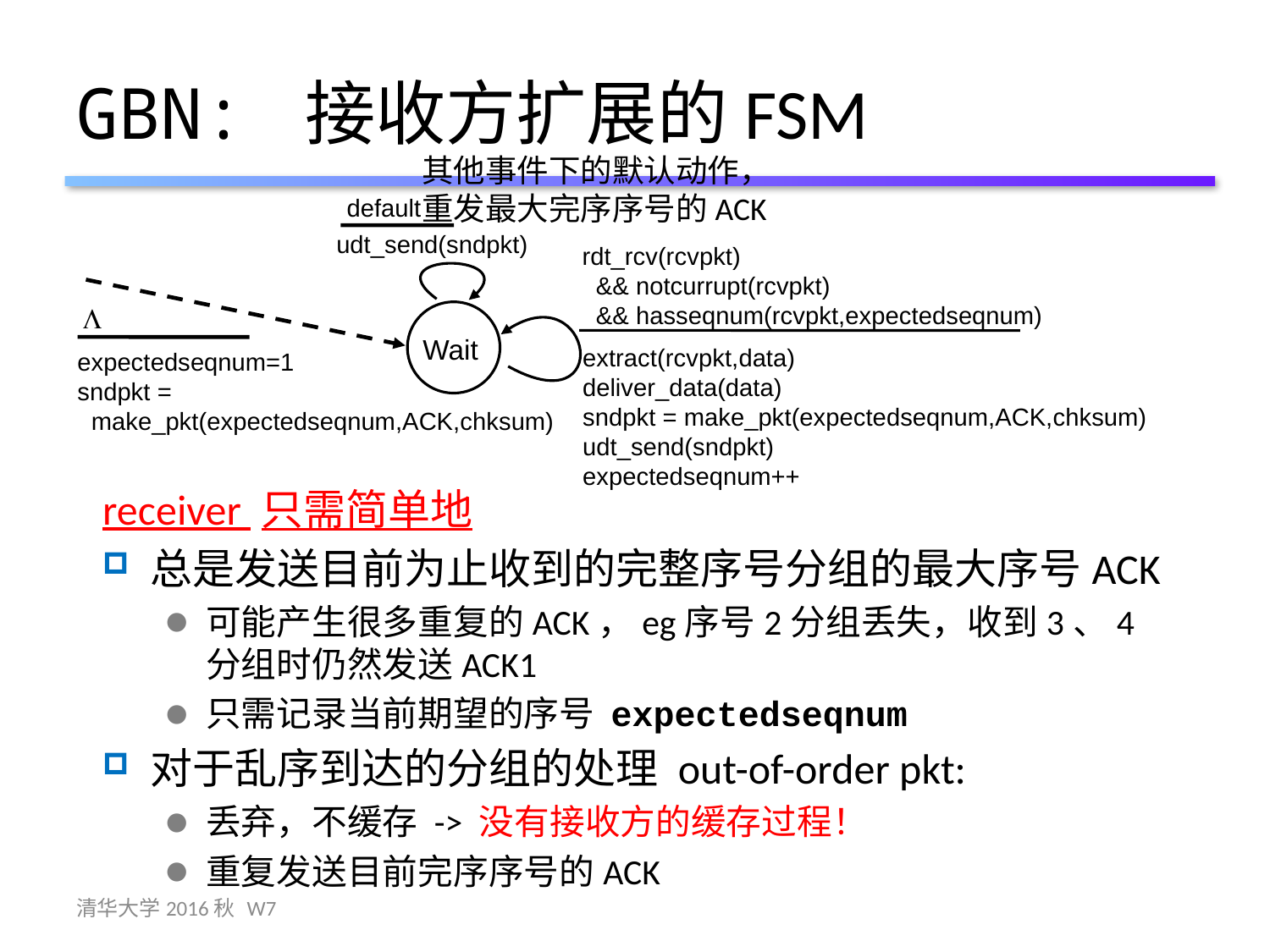

# GBN: 接收方扩展的FSM
其他事件下的默认动作，重发最大完序序号的ACK
default

udt_send(sndpkt)

rdt_rcv(rcvpkt)
  && notcurrupt(rcvpkt)
  && hasseqnum(rcvpkt,expectedseqnum)

Λ

Wait

extract(rcvpkt,data)
deliver_data(data)
sndpkt = make_pkt(expectedseqnum,ACK,chksum)
udt_send(sndpkt)
expectedseqnum++

expectedseqnum=1
sndpkt =
  make_pkt(expectedseqnum,ACK,chksum)

receiver 只需简单地
总是发送目前为止收到的完整序号分组的最大序号ACK
可能产生很多重复的ACK，eg序号2分组丢失，收到3、4分组时仍然发送ACK1
只需记录当前期望的序号 expectedseqnum
对于乱序到达的分组的处理 out-of-order pkt:
丢弃，不缓存 -> 没有接收方的缓存过程！
重复发送目前完序序号的ACK
清华大学2016秋 W7
17